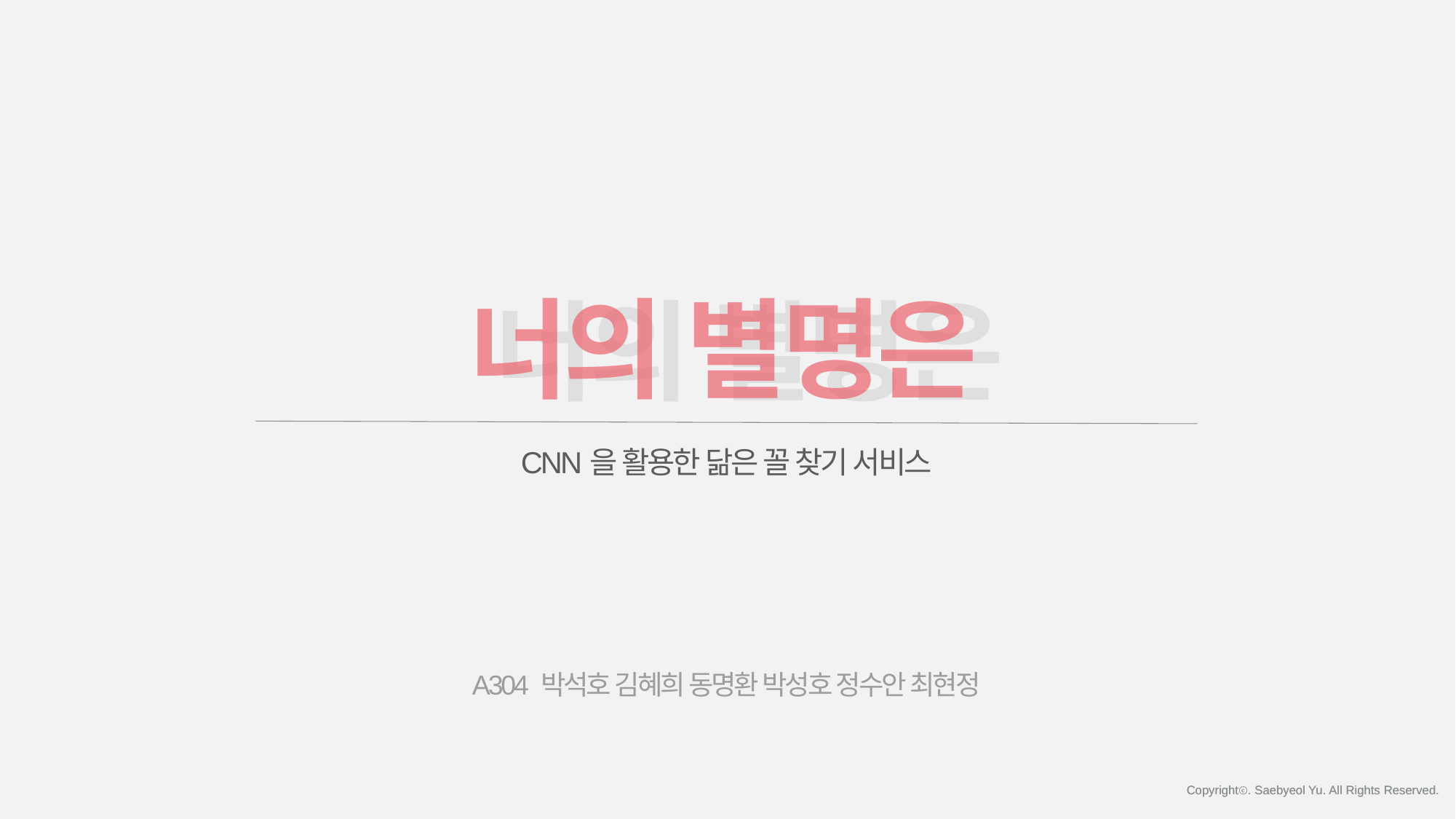

너의 별명은
너의 별명은
CNN을 활용한 닮은 꼴 찾기 서비스
A304 박석호 김혜희 동명환 박성호 정수안 최현정
Copyrightⓒ. Saebyeol Yu. All Rights Reserved.